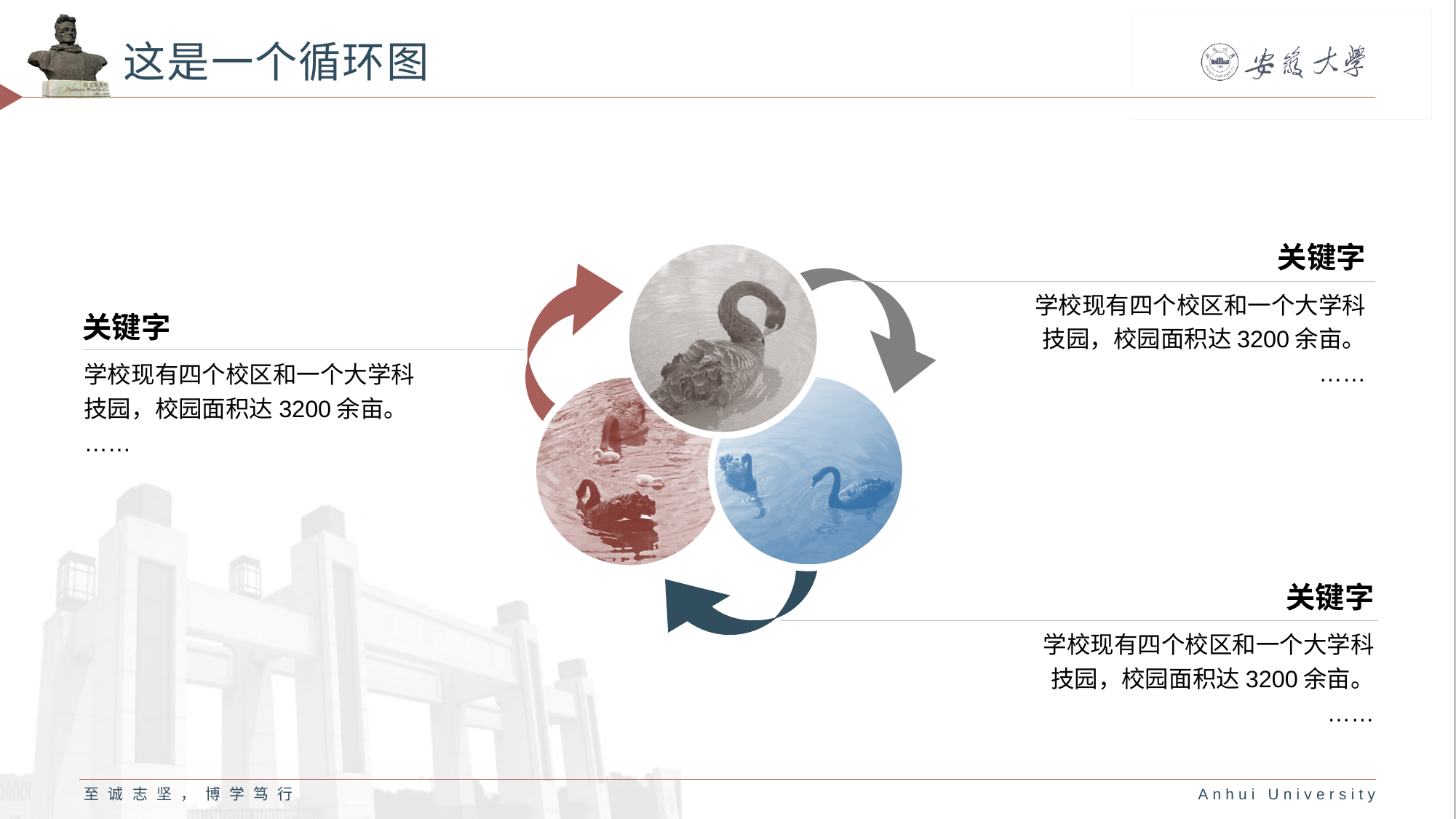

# 这是一个循环图
关键字
学校现有四个校区和一个大学科技园，校园面积达3200余亩。
……

关键字
学校现有四个校区和一个大学科技园，校园面积达3200余亩。
……
关键字
学校现有四个校区和一个大学科技园，校园面积达3200余亩。
……